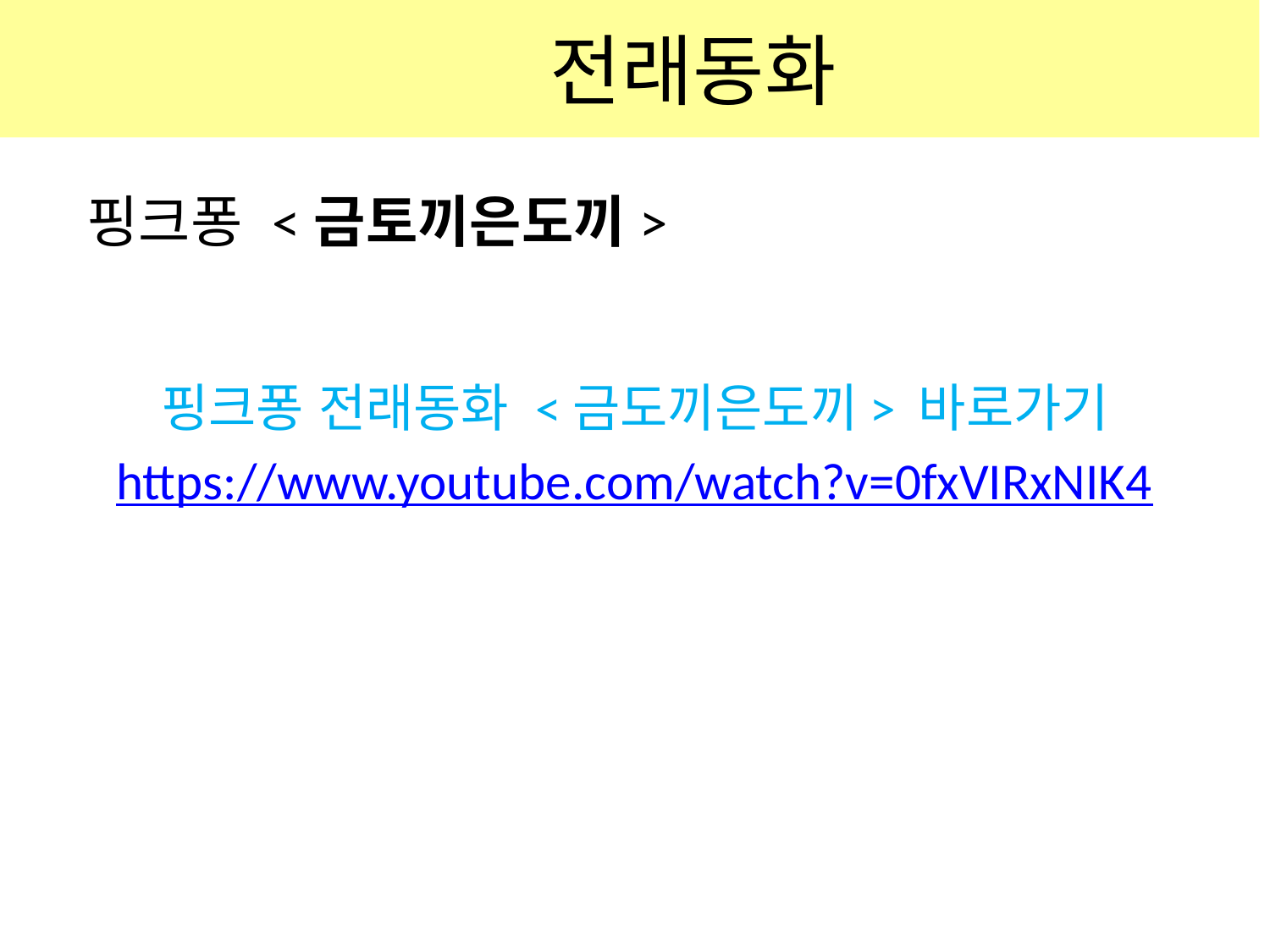

# 전래동화
핑크퐁 <금토끼은도끼>

핑크퐁 전래동화 <금도끼은도끼> 바로가기
https://www.youtube.com/watch?v=0fxVIRxNIK4